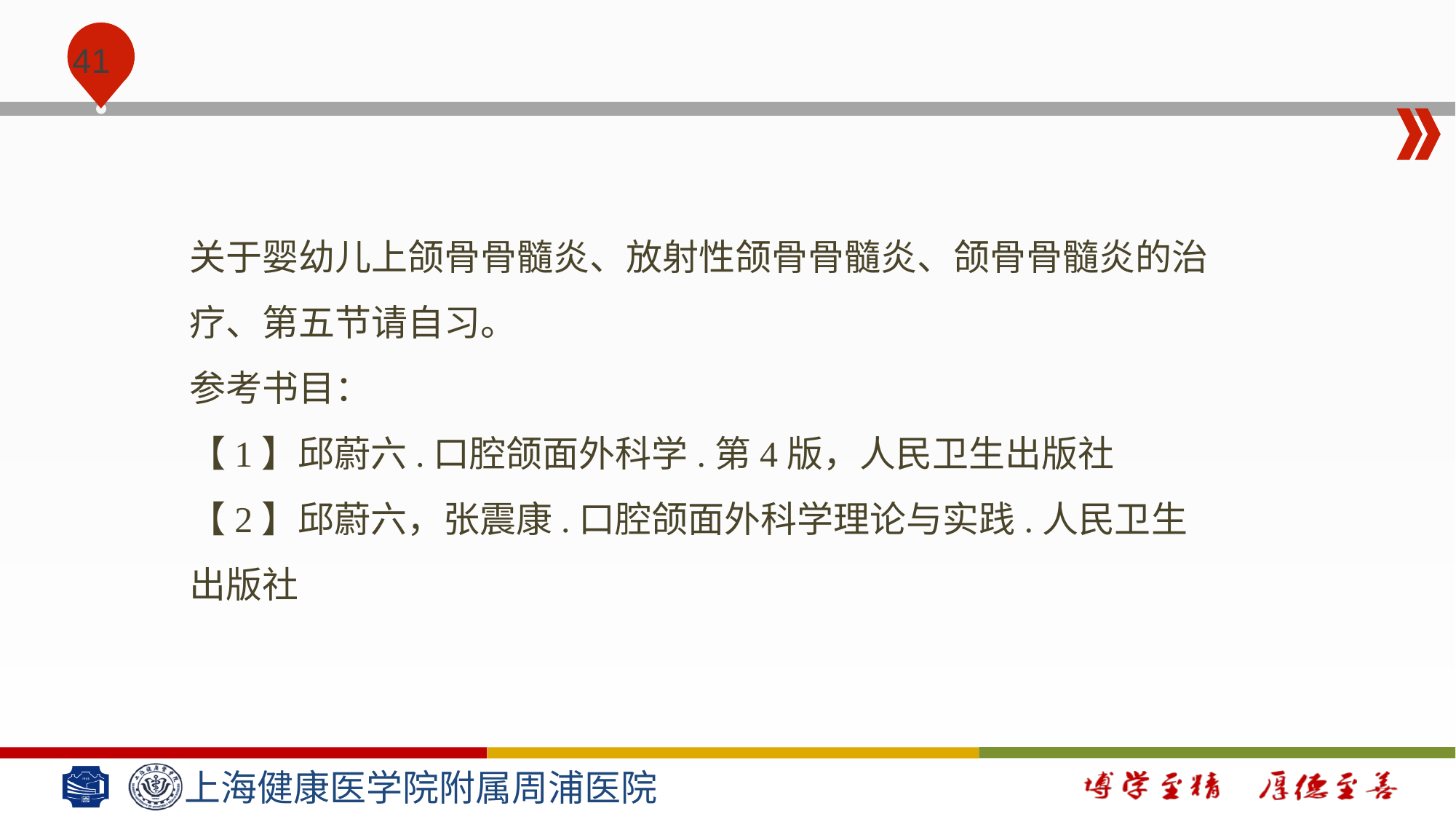

#
关于婴幼儿上颌骨骨髓炎、放射性颌骨骨髓炎、颌骨骨髓炎的治疗、第五节请自习。
参考书目：
【1】邱蔚六.口腔颌面外科学.第4版，人民卫生出版社
【2】邱蔚六，张震康.口腔颌面外科学理论与实践.人民卫生出版社